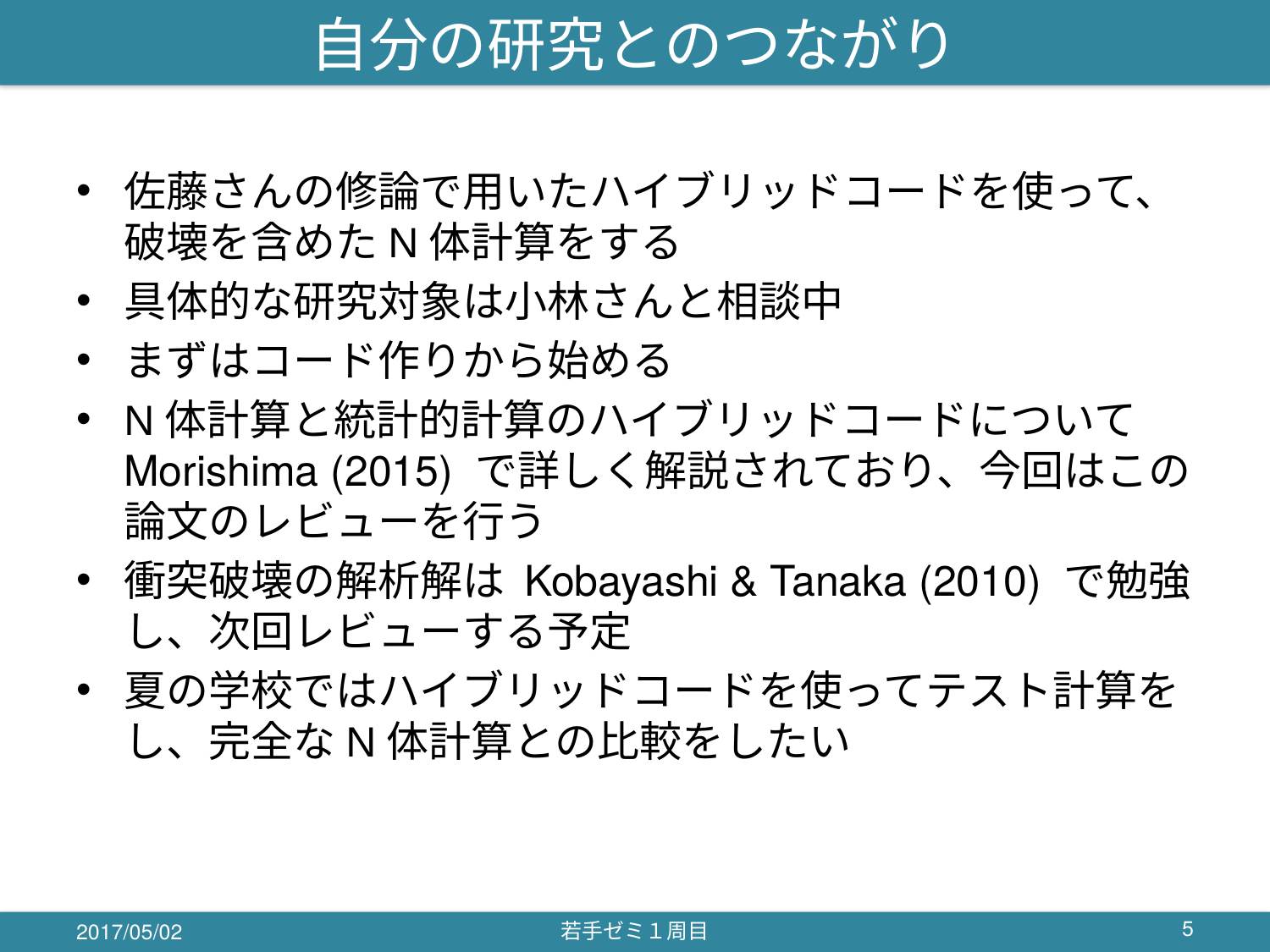

# 自分の研究とのつながり
佐藤さんの修論で用いたハイブリッドコードを使って、破壊を含めたN体計算をする
具体的な研究対象は小林さんと相談中
まずはコード作りから始める
N体計算と統計的計算のハイブリッドコードについてMorishima (2015) で詳しく解説されており、今回はこの論文のレビューを行う
衝突破壊の解析解は Kobayashi & Tanaka (2010) で勉強し、次回レビューする予定
夏の学校ではハイブリッドコードを使ってテスト計算をし、完全なN体計算との比較をしたい
2017/05/02
若手ゼミ１周目
5